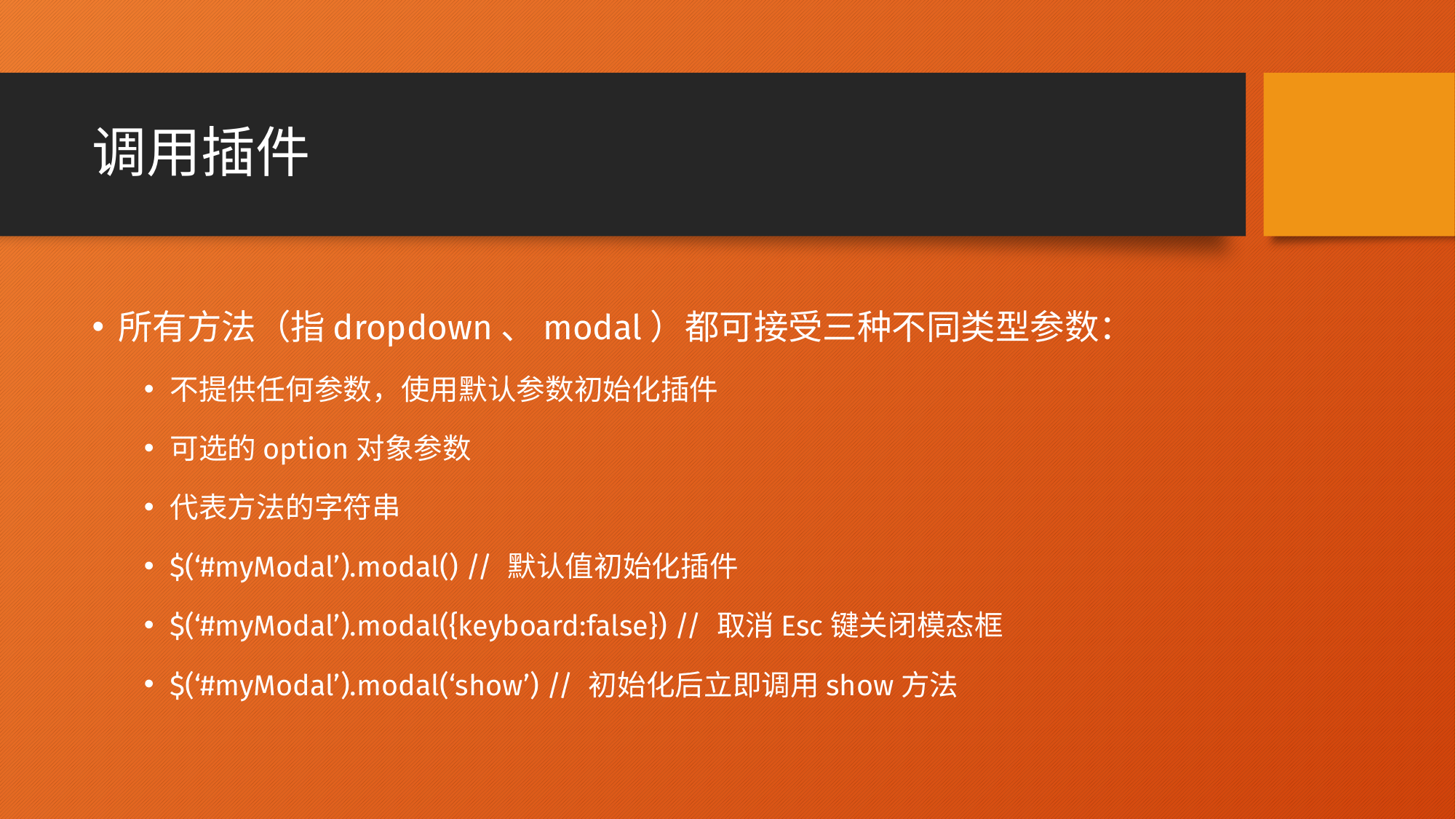

# 调用插件
所有方法（指dropdown、modal）都可接受三种不同类型参数：
不提供任何参数，使用默认参数初始化插件
可选的option对象参数
代表方法的字符串
$(‘#myModal’).modal() // 默认值初始化插件
$(‘#myModal’).modal({keyboard:false}) // 取消Esc键关闭模态框
$(‘#myModal’).modal(‘show’) // 初始化后立即调用show方法